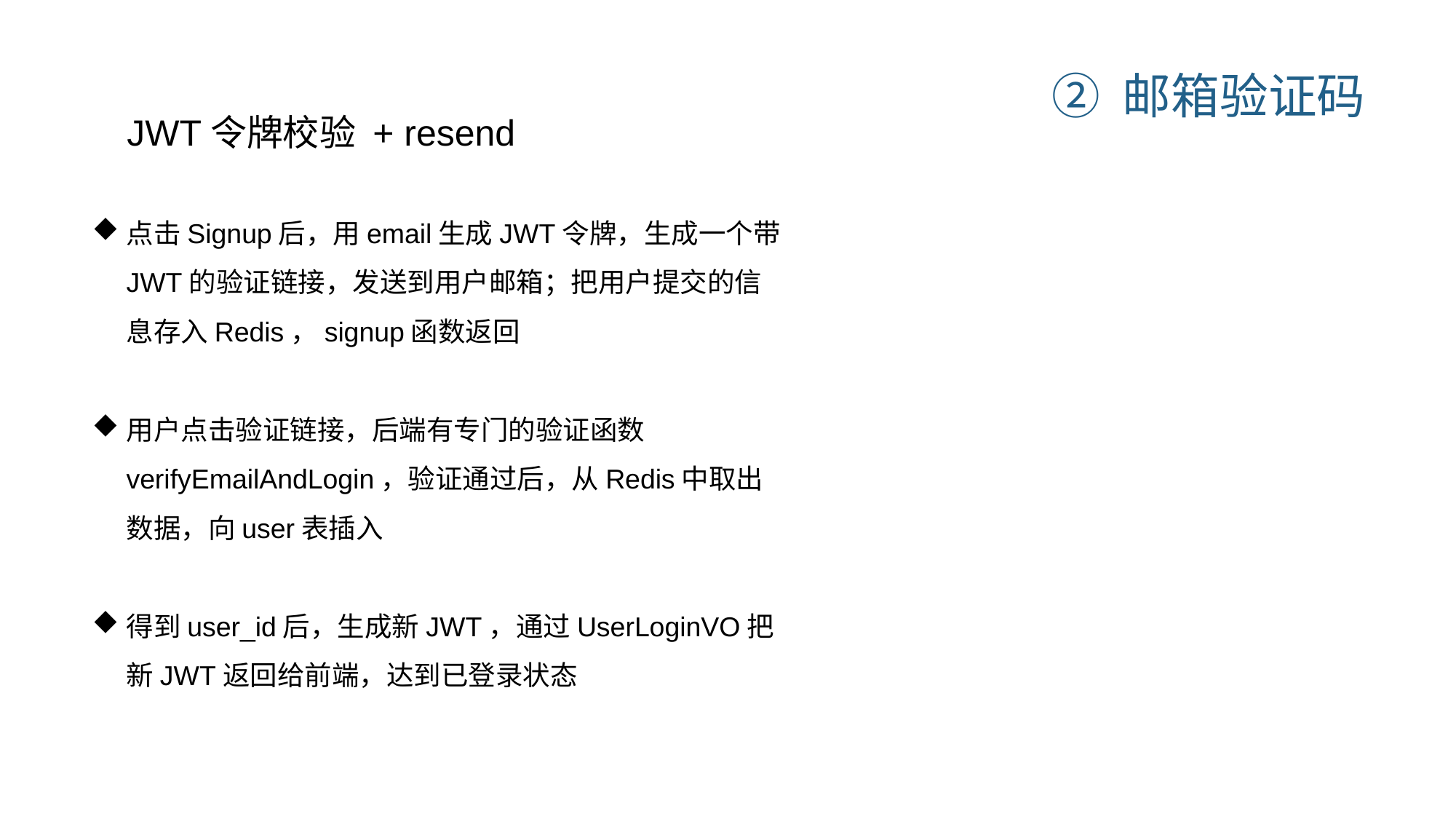

JWT令牌校验 + resend
② 邮箱验证码
点击Signup后，用email生成JWT令牌，生成一个带JWT的验证链接，发送到用户邮箱；把用户提交的信息存入Redis，signup函数返回

用户点击验证链接，后端有专门的验证函数verifyEmailAndLogin，验证通过后，从Redis中取出数据，向user表插入

得到user_id后，生成新JWT，通过UserLoginVO把新JWT返回给前端，达到已登录状态